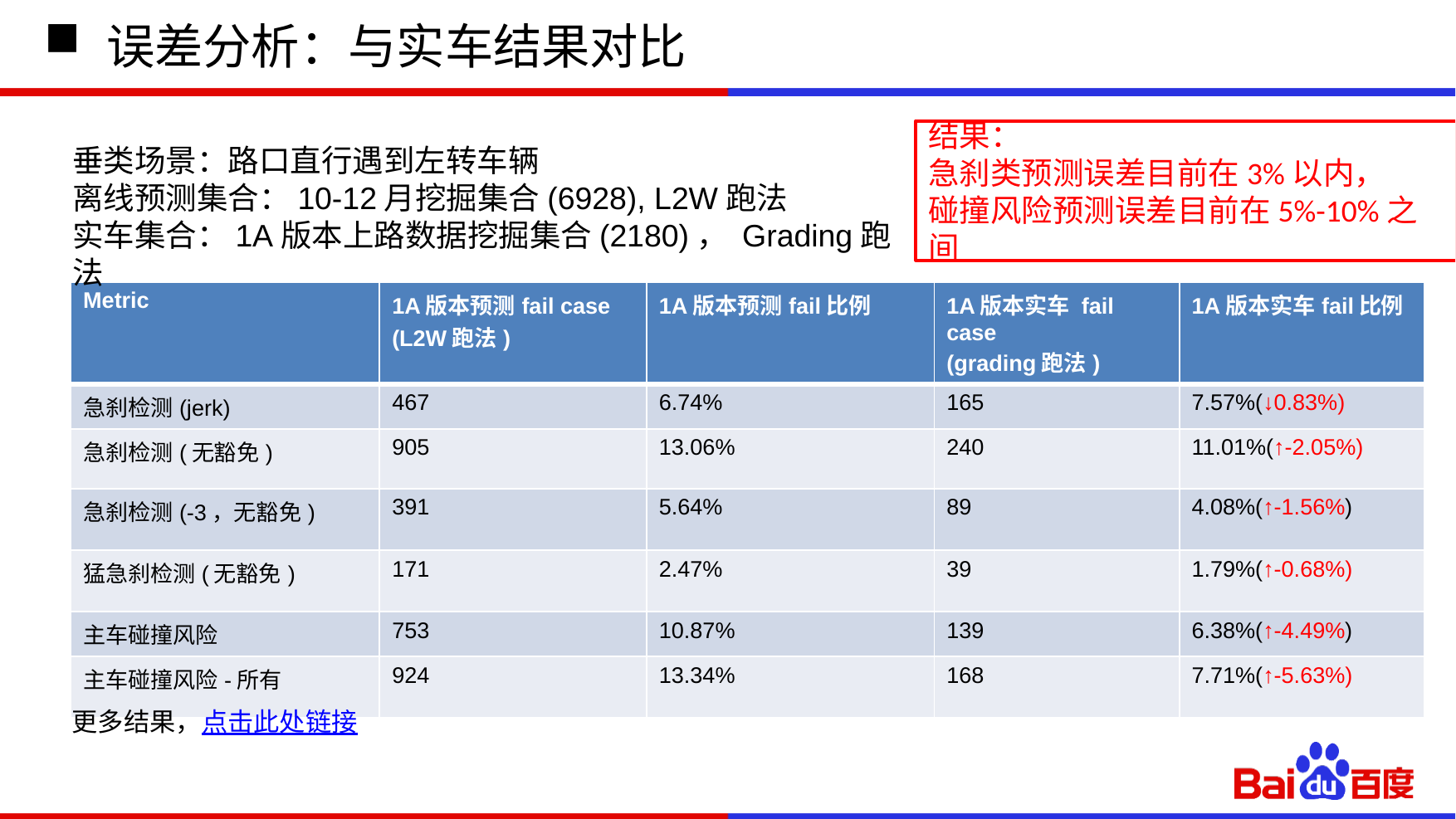

# 误差分析：与实车结果对比
结果：
急刹类预测误差目前在3%以内，
碰撞风险预测误差目前在5%-10%之间
垂类场景：路口直行遇到左转车辆
离线预测集合：10-12月挖掘集合(6928), L2W跑法
实车集合：1A版本上路数据挖掘集合(2180)， Grading跑法
| Metric | 1A版本预测fail case (L2W跑法) | 1A版本预测fail比例 | 1A版本实车 fail case (grading跑法) | 1A版本实车fail比例 |
| --- | --- | --- | --- | --- |
| 急刹检测(jerk) | 467 | 6.74% | 165 | 7.57%(↓0.83%) |
| 急刹检测(无豁免) | 905 | 13.06% | 240 | 11.01%(↑-2.05%) |
| 急刹检测(-3，无豁免) | 391 | 5.64% | 89 | 4.08%(↑-1.56%) |
| 猛急刹检测(无豁免) | 171 | 2.47% | 39 | 1.79%(↑-0.68%) |
| 主车碰撞风险 | 753 | 10.87% | 139 | 6.38%(↑-4.49%) |
| 主车碰撞风险-所有 | 924 | 13.34% | 168 | 7.71%(↑-5.63%) |
更多结果，点击此处链接